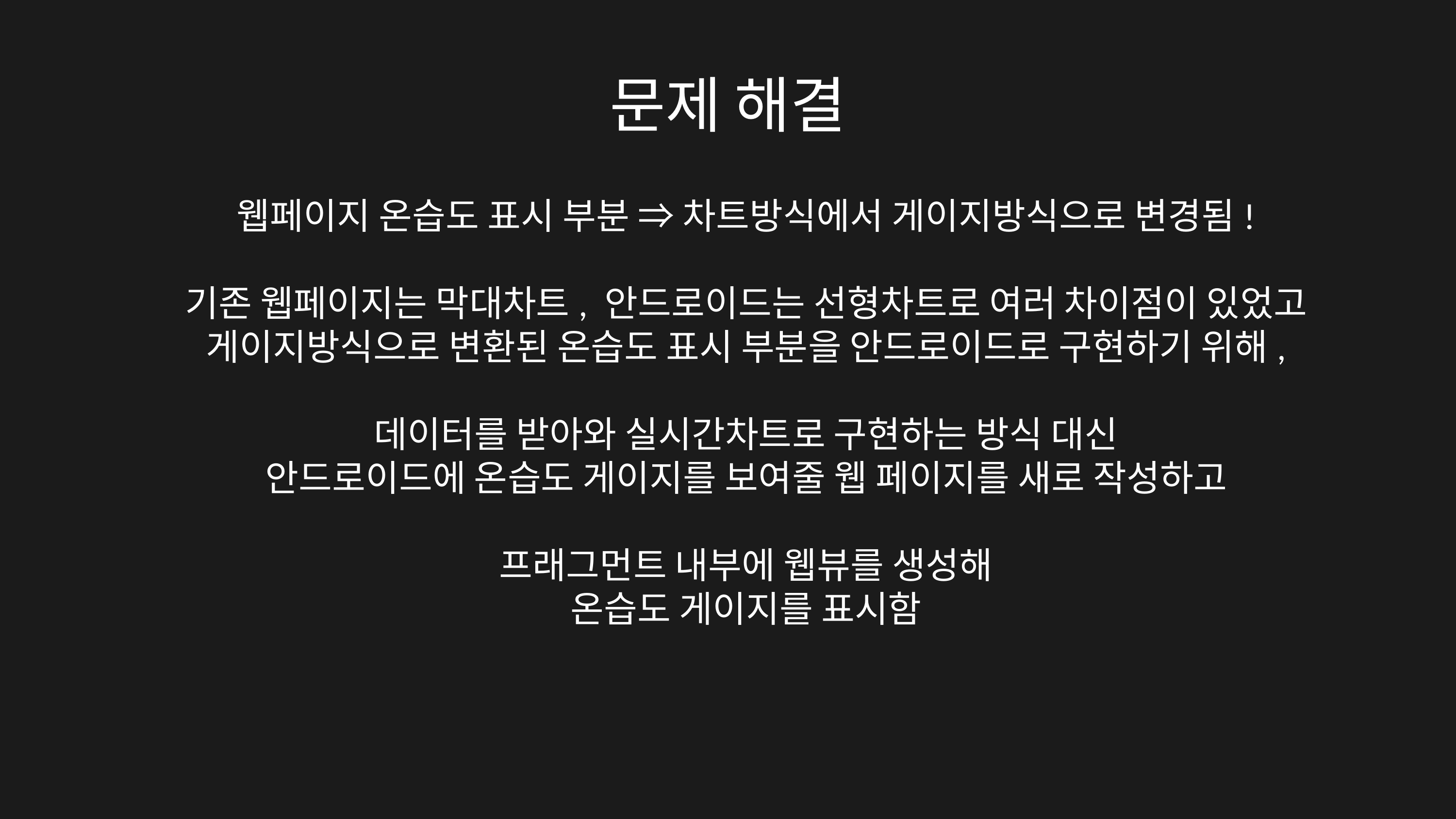

문제 해결
웹페이지 온습도 표시 부분 ⇒ 차트방식에서 게이지방식으로 변경됨!

기존 웹페이지는 막대차트, 안드로이드는 선형차트로 여러 차이점이 있었고
게이지방식으로 변환된 온습도 표시 부분을 안드로이드로 구현하기 위해,

데이터를 받아와 실시간차트로 구현하는 방식 대신
안드로이드에 온습도 게이지를 보여줄 웹 페이지를 새로 작성하고

프래그먼트 내부에 웹뷰를 생성해
온습도 게이지를 표시함